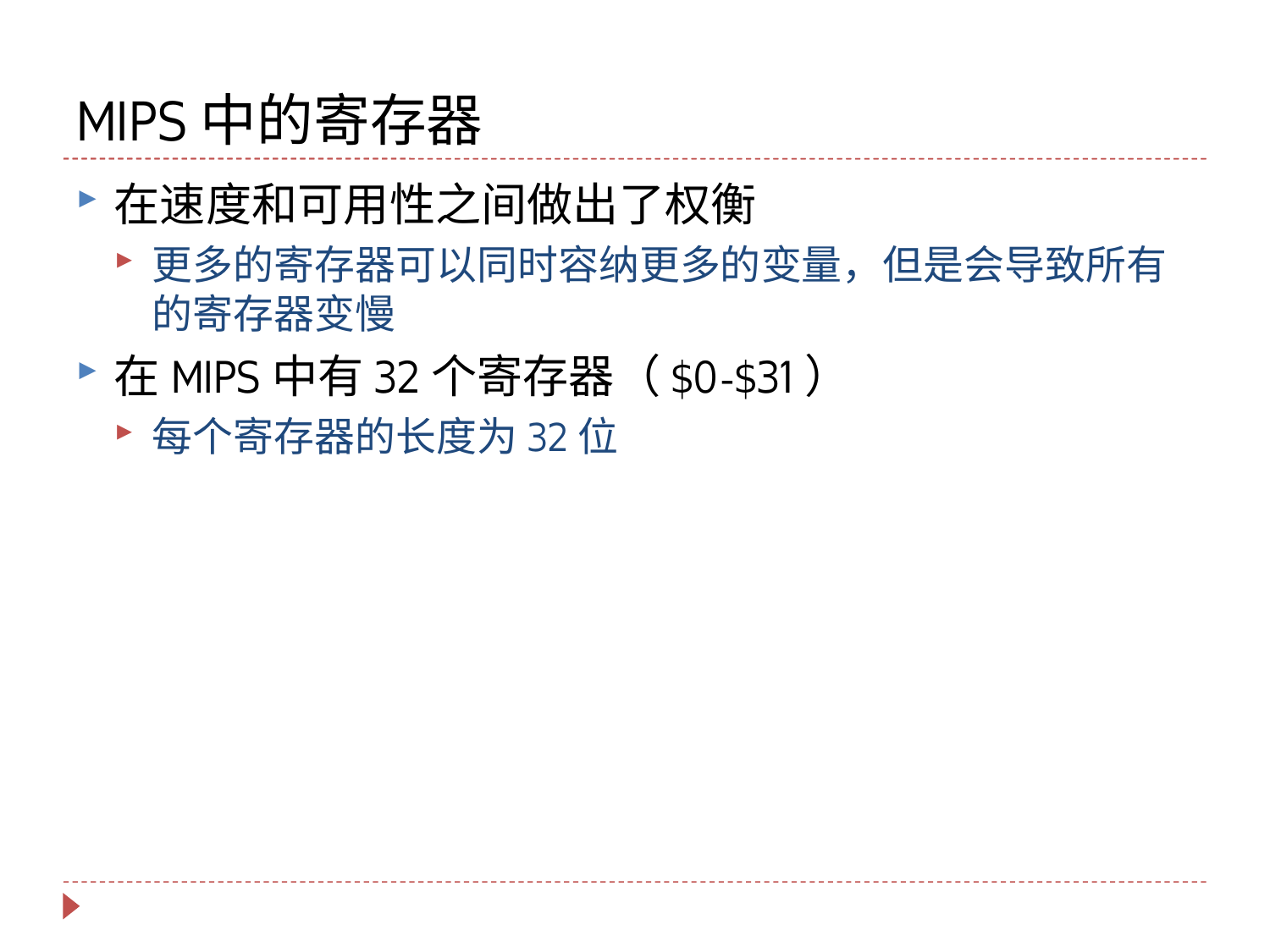

# MIPS中的寄存器
在速度和可用性之间做出了权衡
更多的寄存器可以同时容纳更多的变量，但是会导致所有的寄存器变慢
在MIPS中有32个寄存器（$0-$31）
每个寄存器的长度为32位